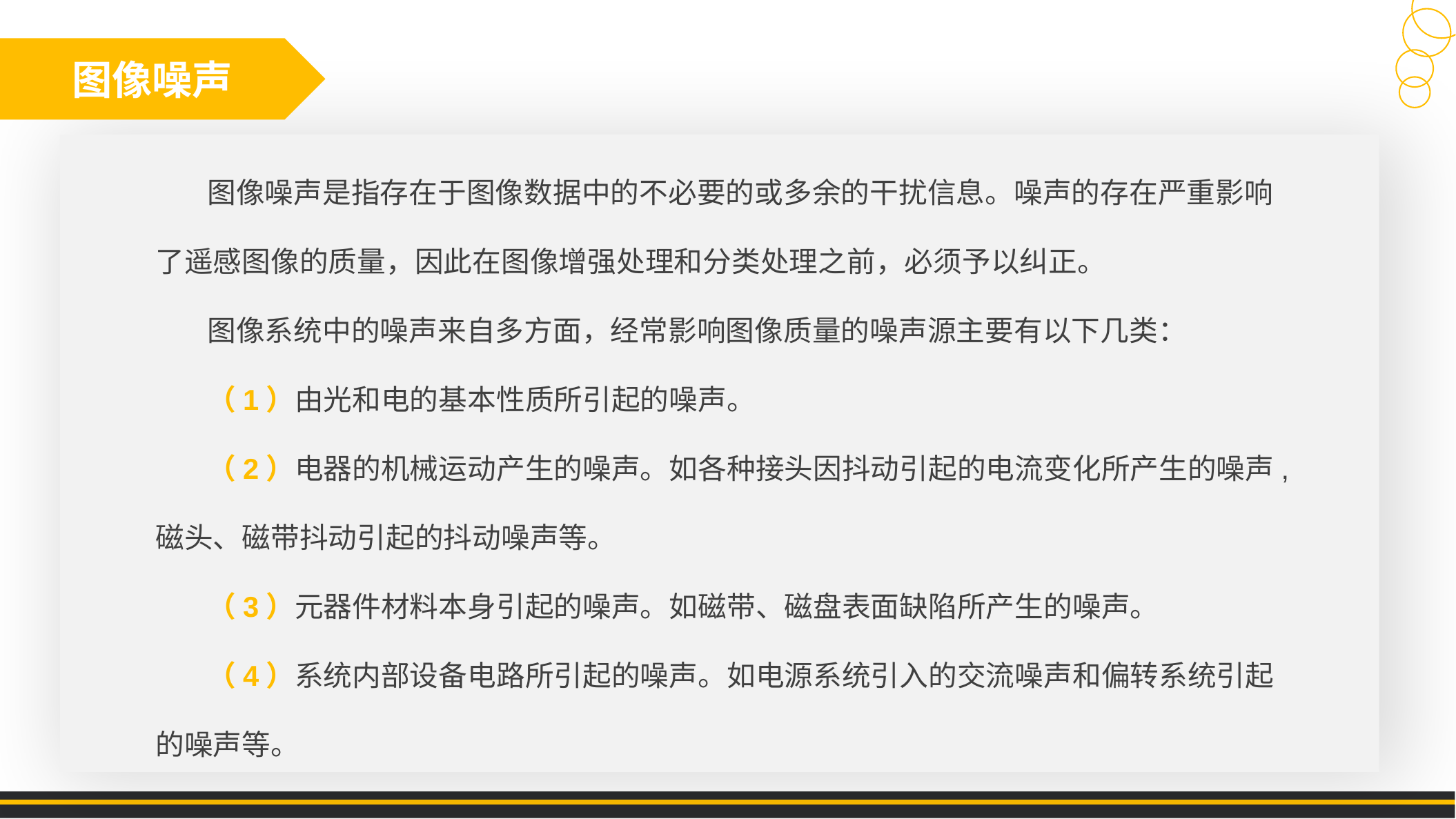

图像噪声

图像噪声是指存在于图像数据中的不必要的或多余的干扰信息。噪声的存在严重影响了遥感图像的质量，因此在图像增强处理和分类处理之前，必须予以纠正。
图像系统中的噪声来自多方面，经常影响图像质量的噪声源主要有以下几类：
（1）由光和电的基本性质所引起的噪声。
（2）电器的机械运动产生的噪声。如各种接头因抖动引起的电流变化所产生的噪声, 磁头、磁带抖动引起的抖动噪声等。
（3）元器件材料本身引起的噪声。如磁带、磁盘表面缺陷所产生的噪声。
（4）系统内部设备电路所引起的噪声。如电源系统引入的交流噪声和偏转系统引起的噪声等。